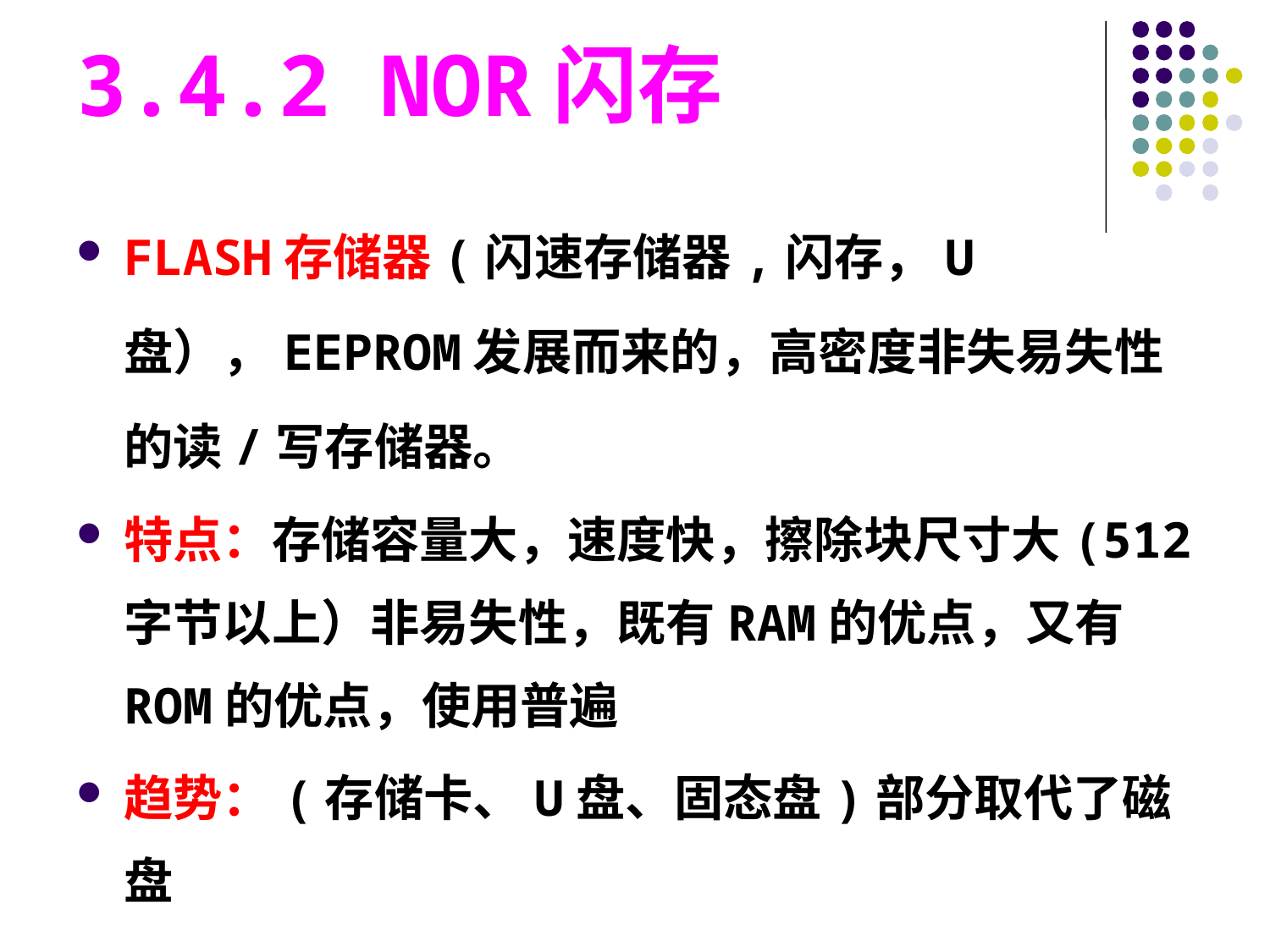

3.4.2 NOR闪存
FLASH存储器(闪速存储器,闪存，U盘），EEPROM发展而来的，高密度非失易失性的读/写存储器。
特点：存储容量大，速度快，擦除块尺寸大(512字节以上）非易失性，既有RAM的优点，又有ROM的优点，使用普遍
趋势：(存储卡、U盘、固态盘)部分取代了磁盘

# 51